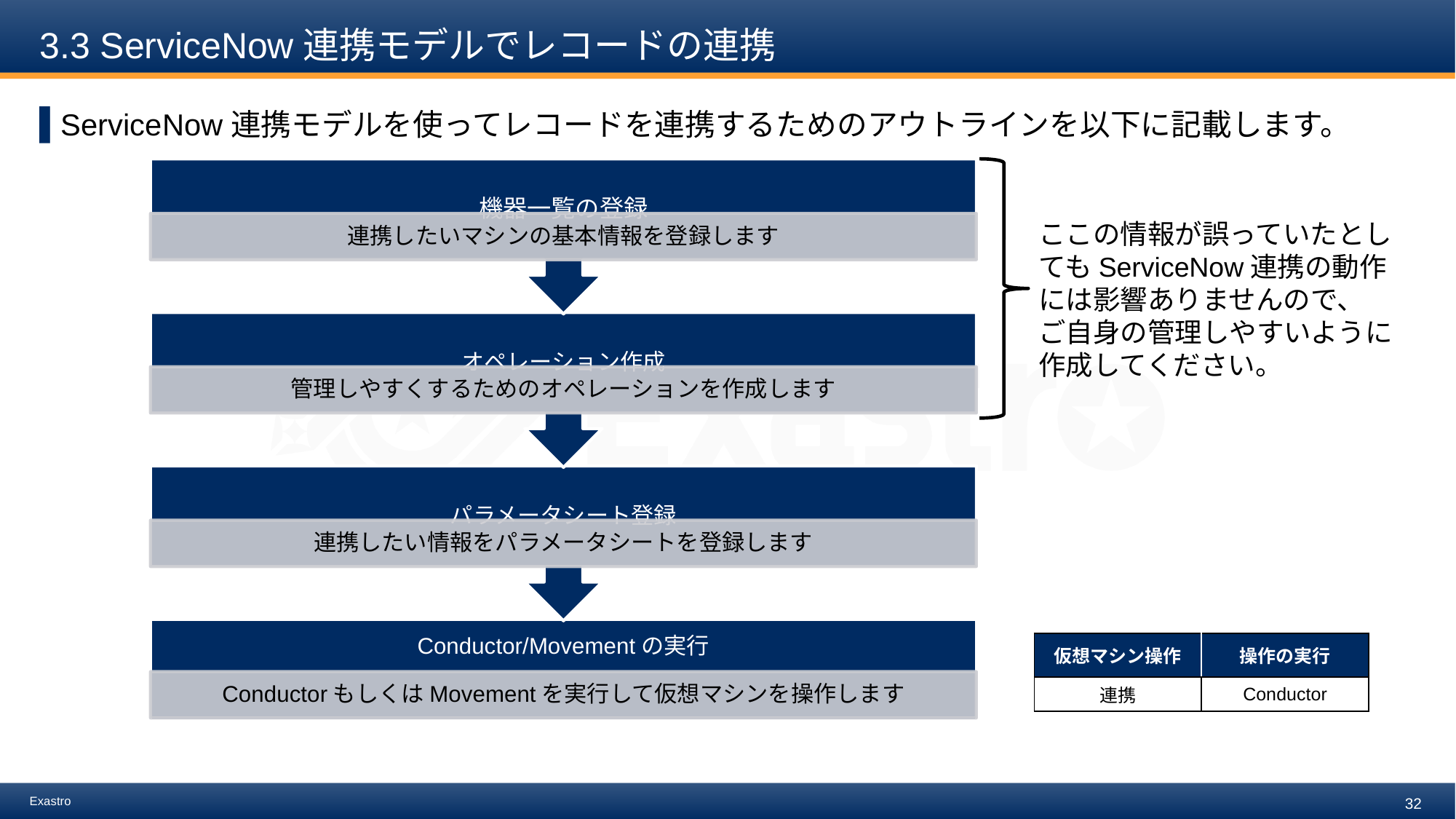

# 3.3 ServiceNow連携モデルでレコードの連携
ServiceNow連携モデルを使ってレコードを連携するためのアウトラインを以下に記載します。
Conductor/Movementの実行
ConductorもしくはMovementを実行して仮想マシンを操作します
パラメータシート登録
連携したい情報をパラメータシートを登録します
オペレーション作成
管理しやすくするためのオペレーションを作成します
機器一覧の登録
連携したいマシンの基本情報を登録します

ここの情報が誤っていたとしてもServiceNow連携の動作には影響ありませんので、
ご自身の管理しやすいように作成してください。
| 仮想マシン操作 | 操作の実行 |
| --- | --- |
| 連携 | Conductor |